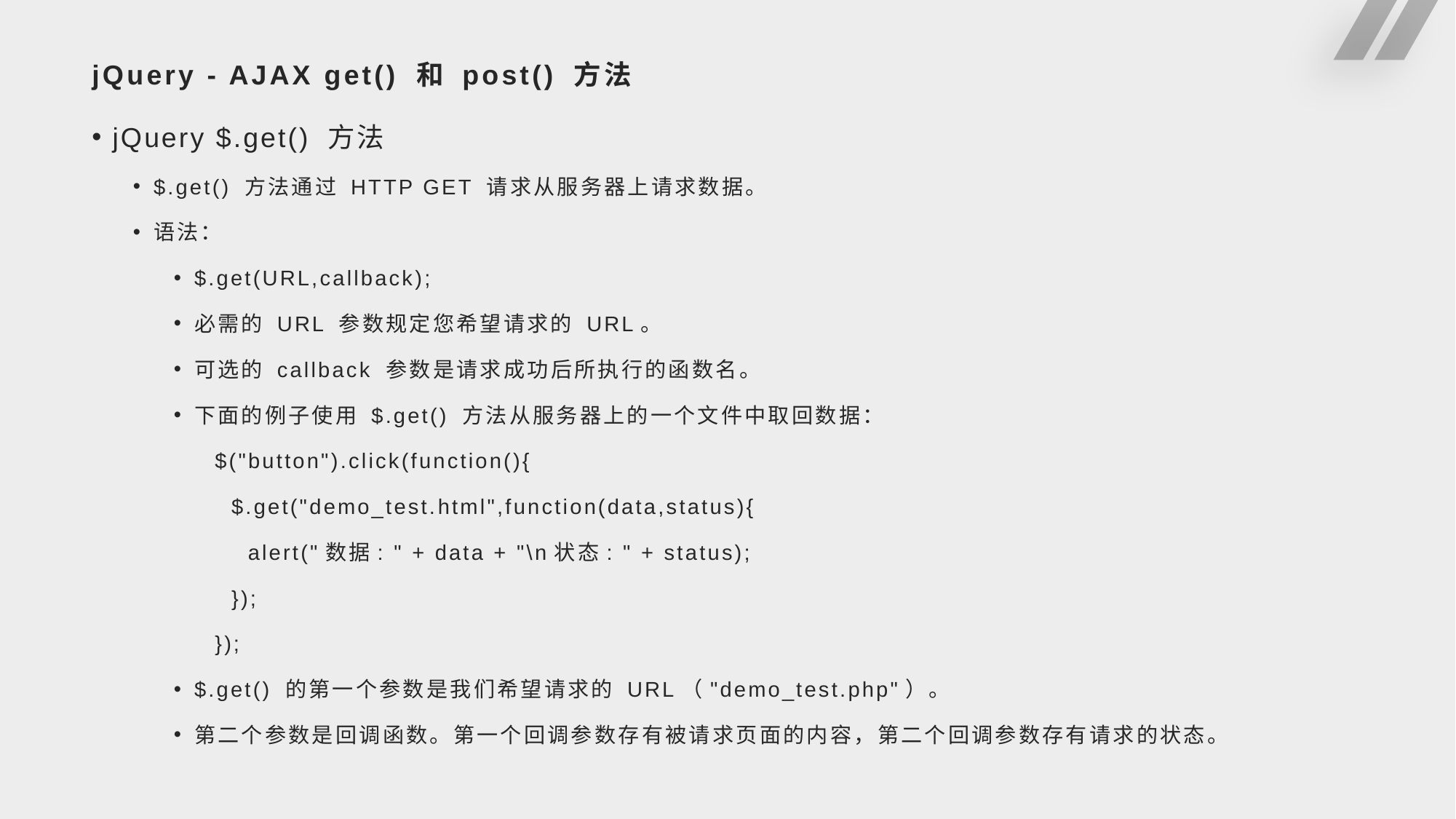

# jQuery - AJAX get() 和 post() 方法
jQuery $.get() 方法
$.get() 方法通过 HTTP GET 请求从服务器上请求数据。
语法：
$.get(URL,callback);
必需的 URL 参数规定您希望请求的 URL。
可选的 callback 参数是请求成功后所执行的函数名。
下面的例子使用 $.get() 方法从服务器上的一个文件中取回数据：
$("button").click(function(){
  $.get("demo_test.html",function(data,status){
    alert("数据: " + data + "\n状态: " + status);
  });
});
$.get() 的第一个参数是我们希望请求的 URL（"demo_test.php"）。
第二个参数是回调函数。第一个回调参数存有被请求页面的内容，第二个回调参数存有请求的状态。